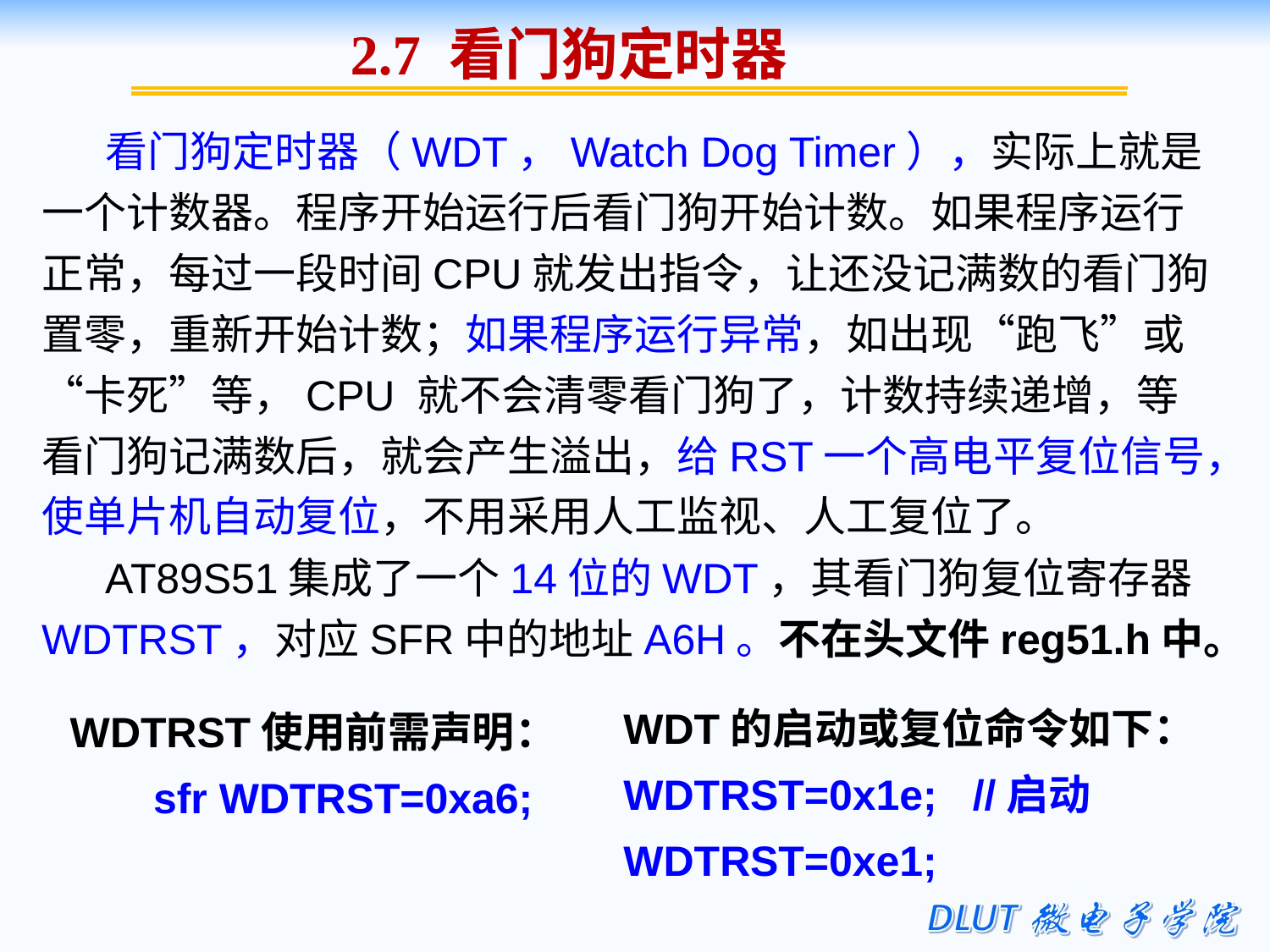

2.7 看门狗定时器
看门狗定时器（WDT，Watch Dog Timer），实际上就是一个计数器。程序开始运行后看门狗开始计数。如果程序运行正常，每过一段时间CPU就发出指令，让还没记满数的看门狗置零，重新开始计数；如果程序运行异常，如出现“跑飞”或“卡死”等，CPU 就不会清零看门狗了，计数持续递增，等看门狗记满数后，就会产生溢出，给RST一个高电平复位信号，使单片机自动复位，不用采用人工监视、人工复位了。
AT89S51集成了一个14位的WDT，其看门狗复位寄存器WDTRST，对应SFR中的地址A6H。不在头文件reg51.h中。
WDT的启动或复位命令如下：
WDTRST=0x1e;   //启动
WDTRST=0xe1;
WDTRST使用前需声明：
sfr WDTRST=0xa6;